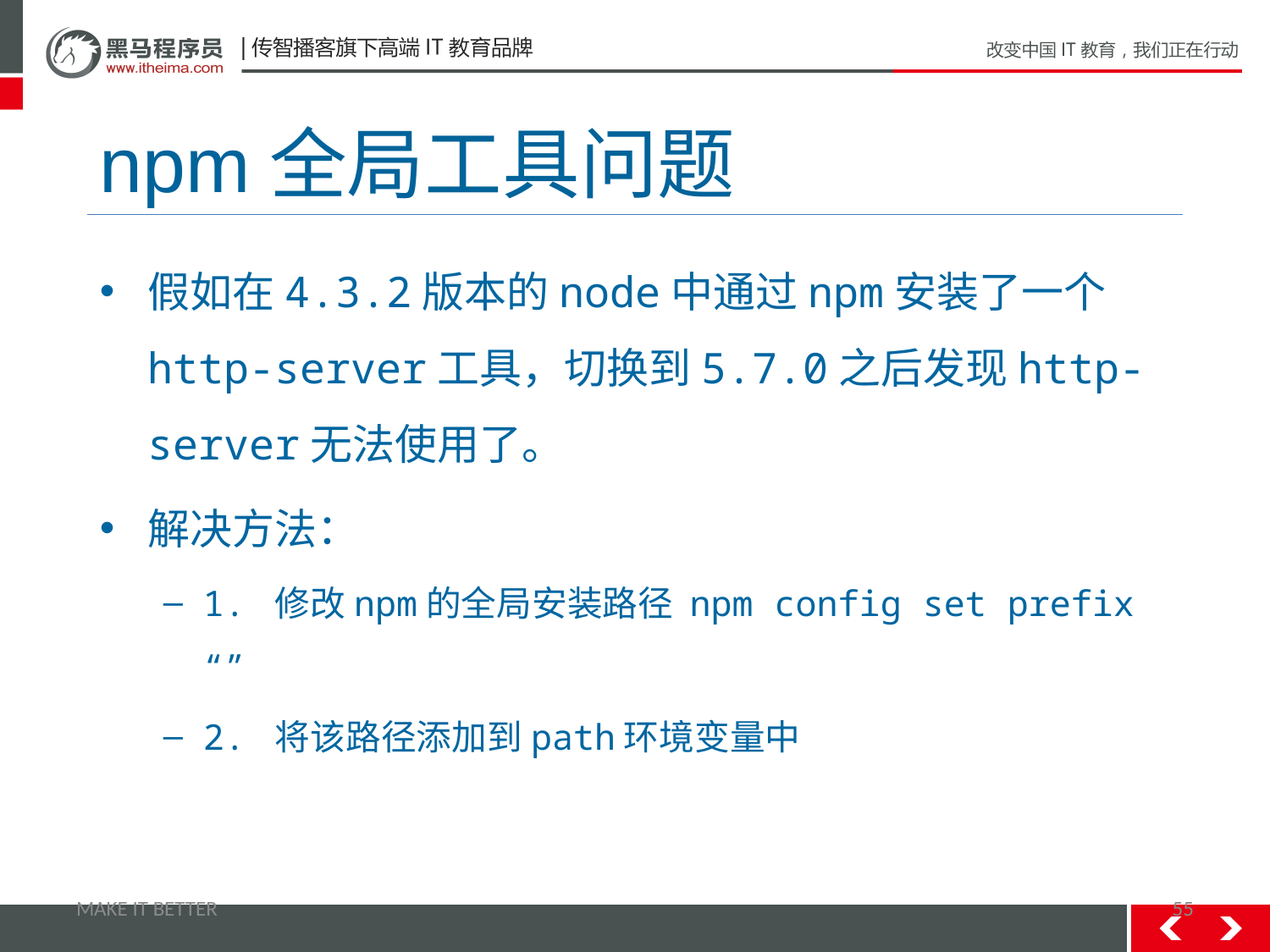

# npm全局工具问题
假如在4.3.2版本的node中通过npm安装了一个http-server工具，切换到5.7.0之后发现http-server无法使用了。
解决方法：
1. 修改npm的全局安装路径 npm config set prefix “”
2. 将该路径添加到path环境变量中
MAKE IT BETTER
55